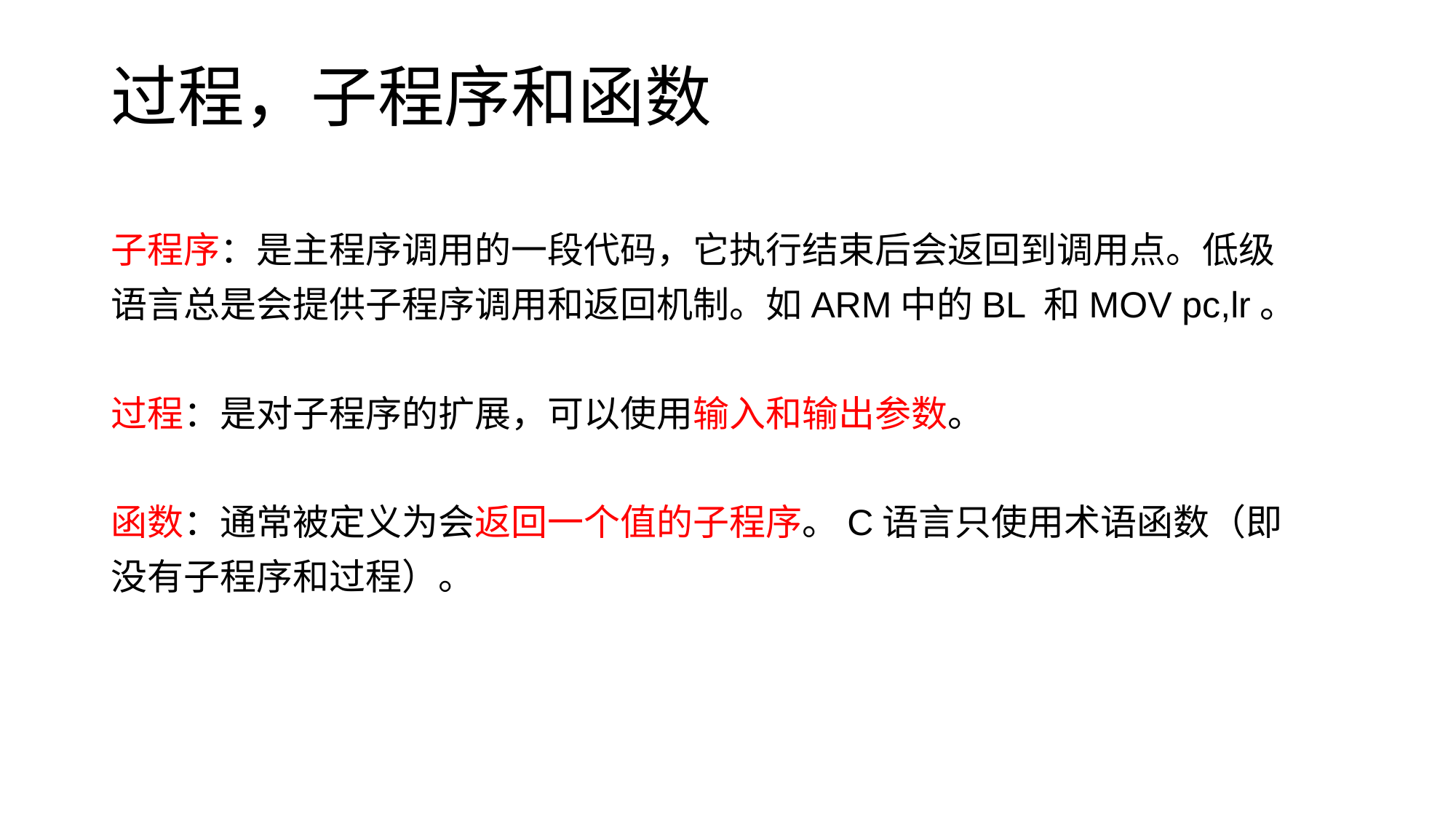

# 过程，子程序和函数

子程序：是主程序调用的一段代码，它执行结束后会返回到调用点。低级
语言总是会提供子程序调用和返回机制。如ARM中的BL 和MOV pc,lr。

过程：是对子程序的扩展，可以使用输入和输出参数。

函数：通常被定义为会返回一个值的子程序。C语言只使用术语函数（即
没有子程序和过程）。